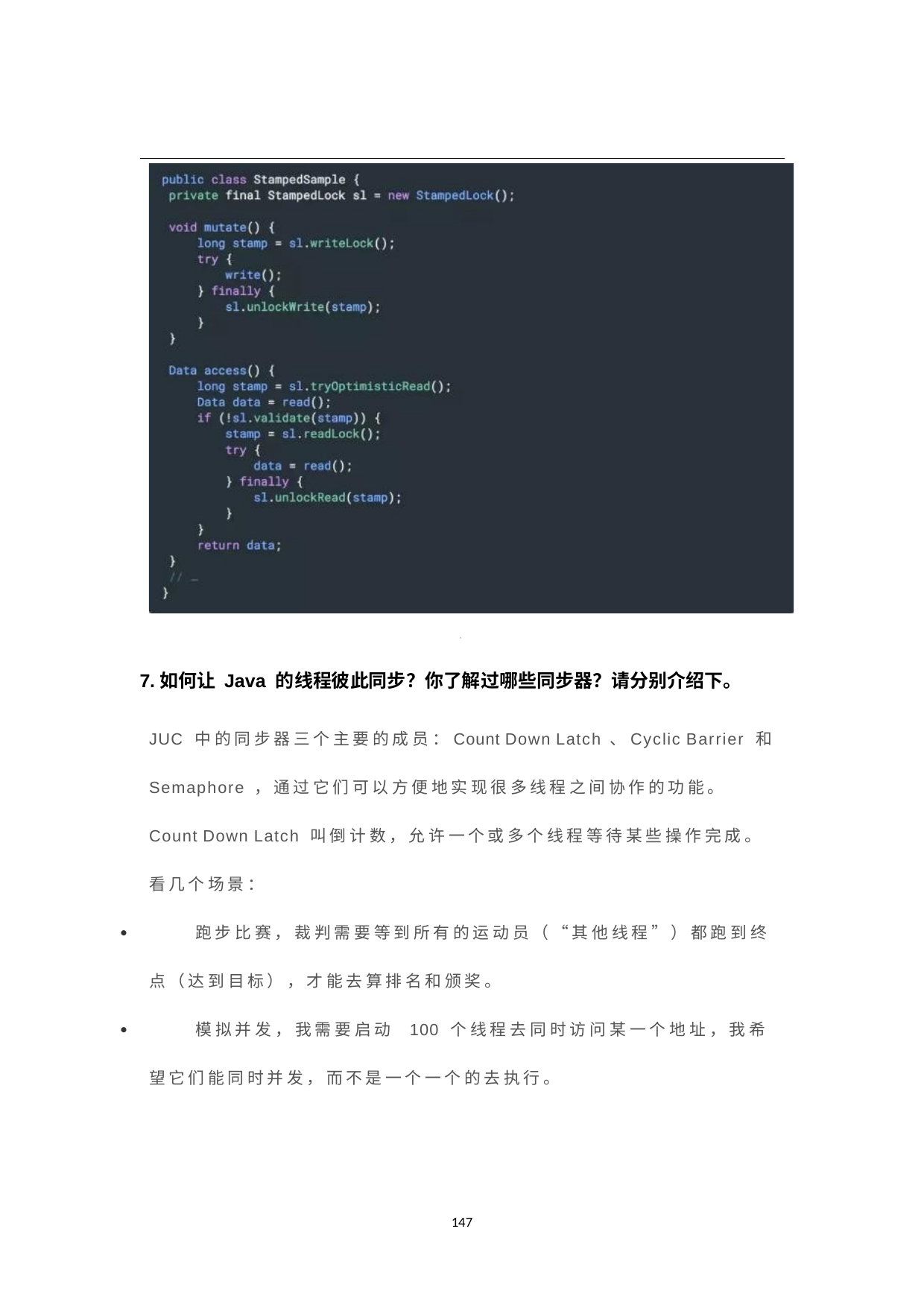

·
7.如何让 Java 的线程彼此同步？你了解过哪些同步器？请分别介绍下。
JUC 中的同步器三个主要的成员：Count Down Latch 、Cyclic Barrier 和 Semaphore ， 通过它们可以方便地实现很多线程之间协作的功能。
Count Down Latch 叫倒计数， 允许一个或多个线程等待某些操作完成。 看几个场景：
跑步比赛， 裁判需要等到所有的运动员（ “ 其他线程” ） 都跑到终
•
点（ 达到目标） ， 才能去算排名和颁奖。
模拟并发， 我需要启动	100 个线程去同时访问某一个地址， 我希
•
望它们能同时并发， 而不是一个一个的去执行。
147